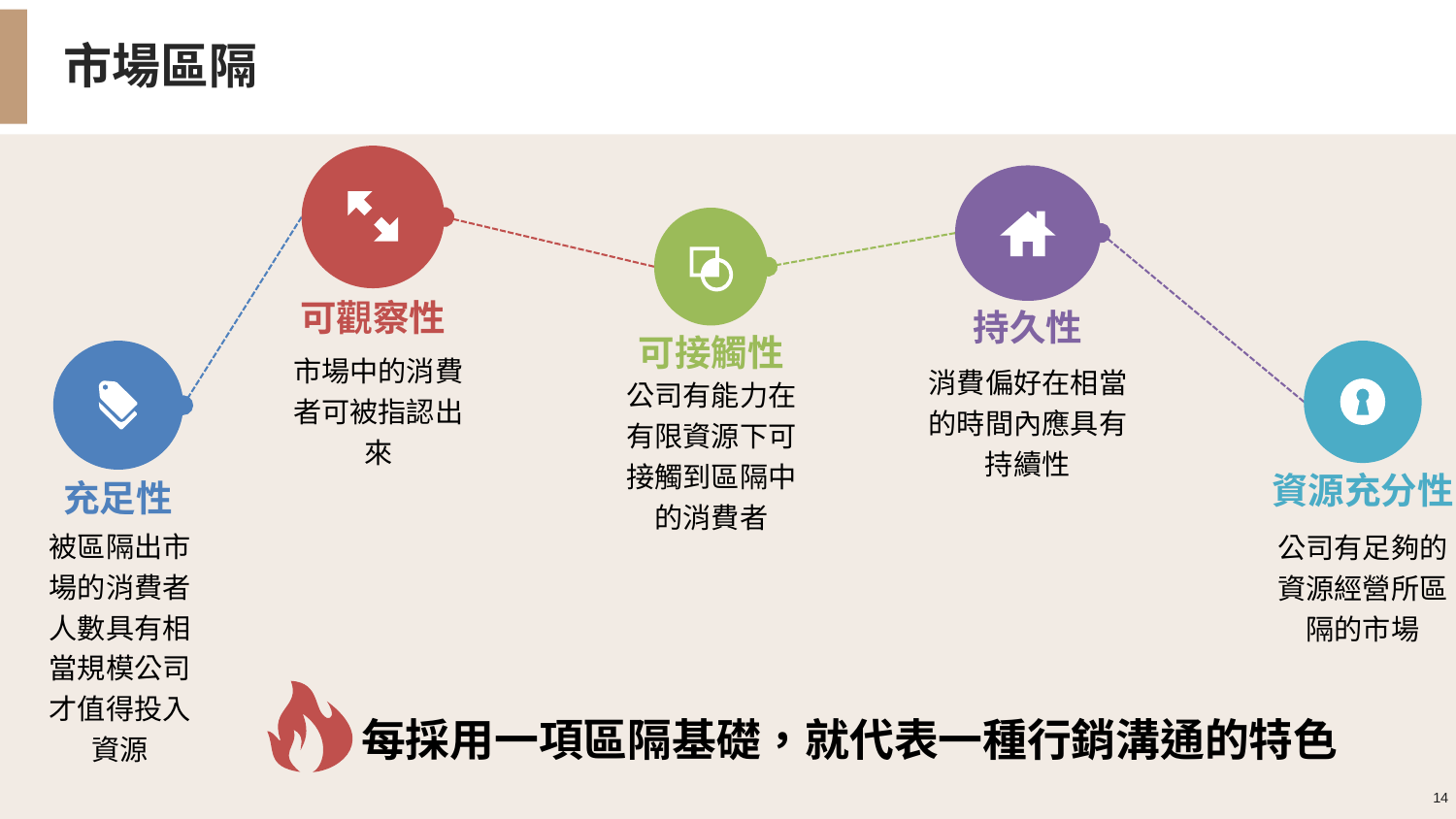

市場區隔

可觀察性
市場中的消費者可被指認出來

持久性
消費偏好在相當的時間內應具有持續性

可接觸性
公司有能力在有限資源下可接觸到區隔中的消費者

資源充分性
公司有足夠的資源經營所區隔的市場

充足性
被區隔出市場的消費者人數具有相當規模公司才值得投入資源
每採用一項區隔基礎，就代表一種行銷溝通的特色

14